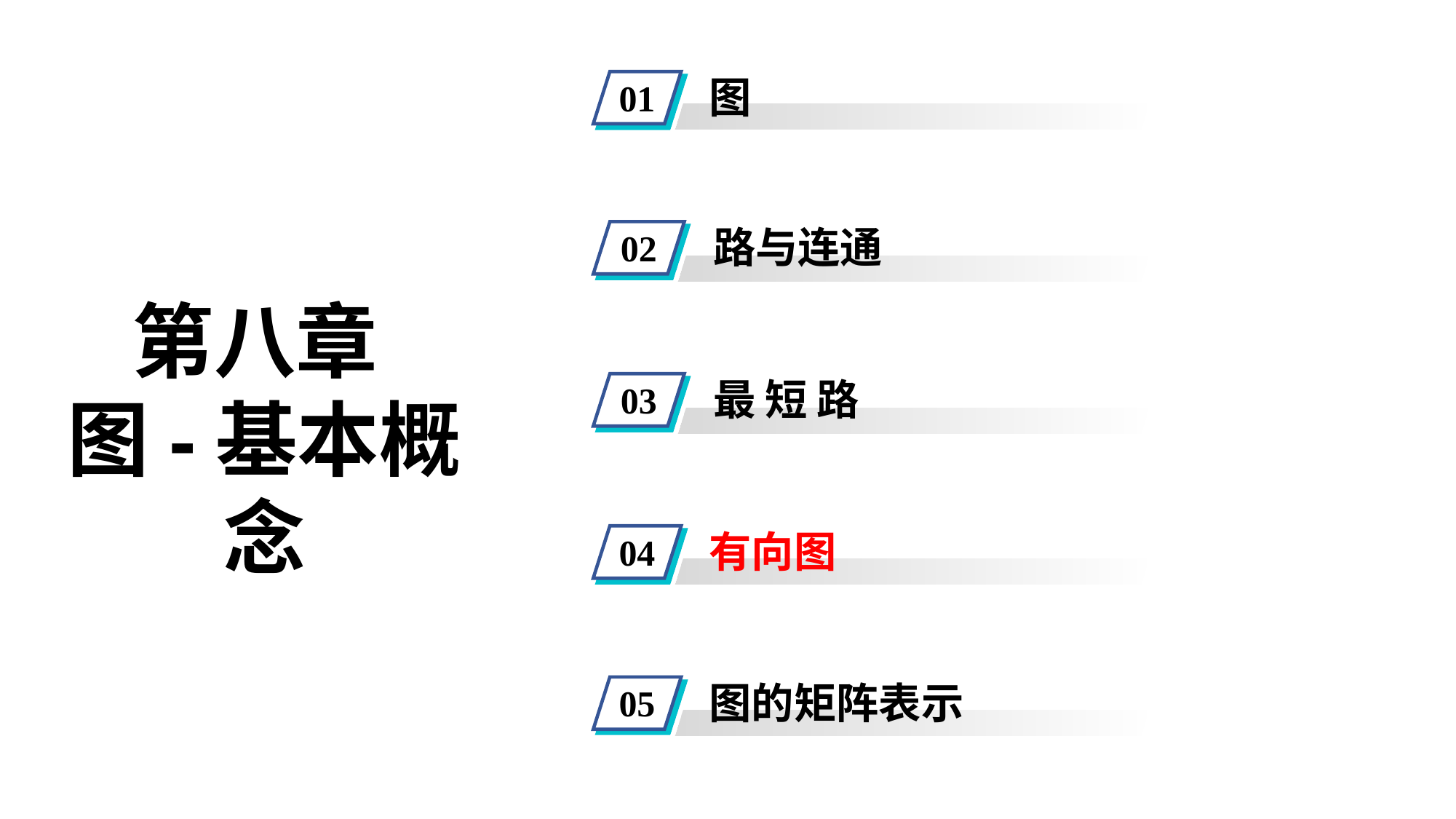

图
01

路与连通
02

第八章
图-基本概念
最 短 路
03

有向图
04

图的矩阵表示
05